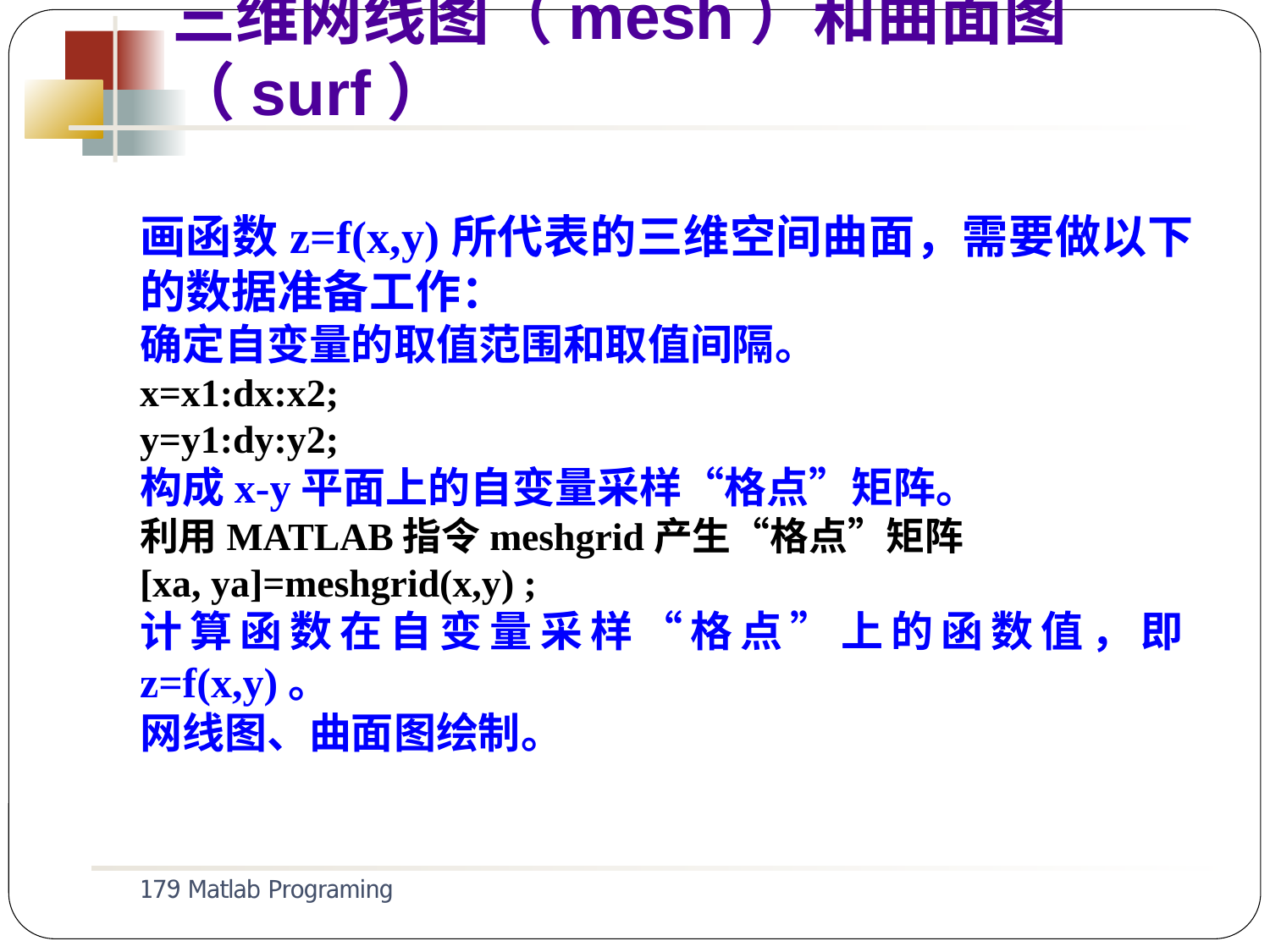

画函数z=f(x,y)所代表的三维空间曲面，需要做以下的数据准备工作：
确定自变量的取值范围和取值间隔。
x=x1:dx:x2;
y=y1:dy:y2;
构成x-y平面上的自变量采样“格点”矩阵。
利用MATLAB指令meshgrid产生“格点”矩阵
[xa, ya]=meshgrid(x,y) ;
计算函数在自变量采样“格点”上的函数值，即z=f(x,y)。
网线图、曲面图绘制。
三维网线图（mesh）和曲面图（surf）
179 Matlab Programing